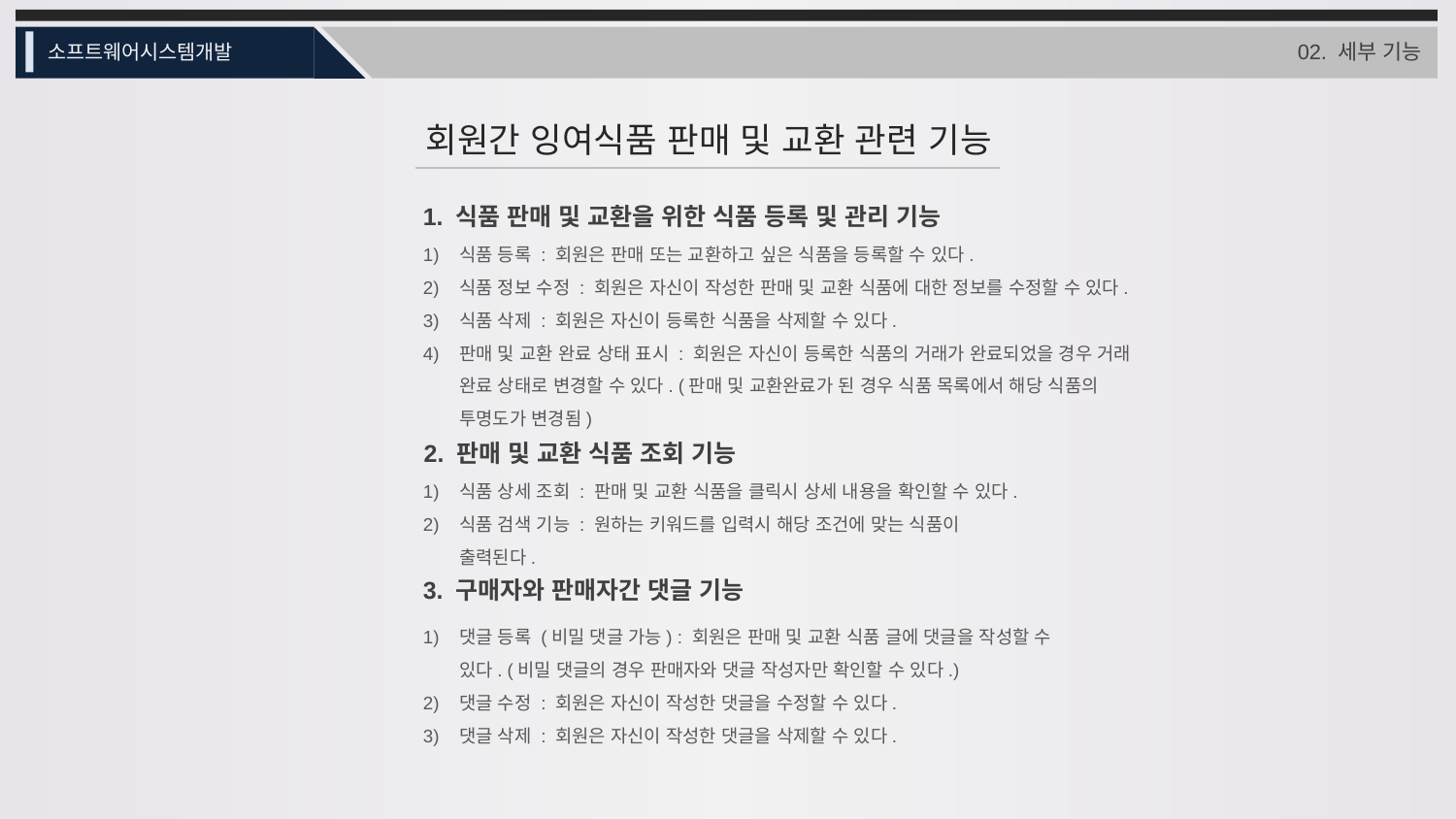

02. 세부 기능
소프트웨어시스템개발
회원간 잉여식품 판매 및 교환 관련 기능
1. 식품 판매 및 교환을 위한 식품 등록 및 관리 기능
식품 등록 : 회원은 판매 또는 교환하고 싶은 식품을 등록할 수 있다.
식품 정보 수정 : 회원은 자신이 작성한 판매 및 교환 식품에 대한 정보를 수정할 수 있다.
식품 삭제 : 회원은 자신이 등록한 식품을 삭제할 수 있다.
판매 및 교환 완료 상태 표시 : 회원은 자신이 등록한 식품의 거래가 완료되었을 경우 거래 완료 상태로 변경할 수 있다. (판매 및 교환완료가 된 경우 식품 목록에서 해당 식품의 투명도가 변경됨)

2. 판매 및 교환 식품 조회 기능
식품 상세 조회 : 판매 및 교환 식품을 클릭시 상세 내용을 확인할 수 있다.
식품 검색 기능 : 원하는 키워드를 입력시 해당 조건에 맞는 식품이 출력된다.
3. 구매자와 판매자간 댓글 기능
댓글 등록 (비밀 댓글 가능) : 회원은 판매 및 교환 식품 글에 댓글을 작성할 수 있다. (비밀 댓글의 경우 판매자와 댓글 작성자만 확인할 수 있다.)
댓글 수정 : 회원은 자신이 작성한 댓글을 수정할 수 있다.
댓글 삭제 : 회원은 자신이 작성한 댓글을 삭제할 수 있다.